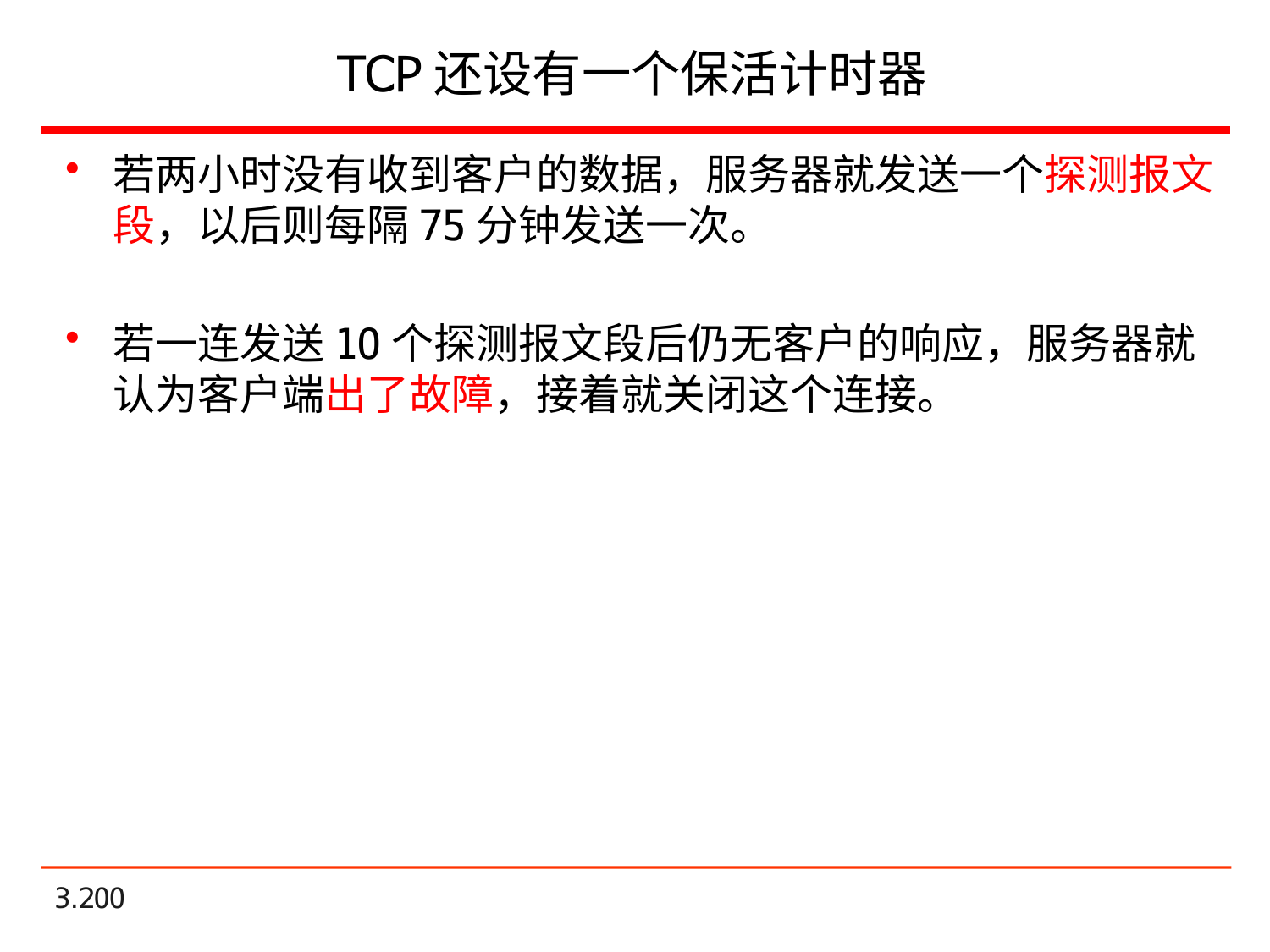

# TCP还设有一个保活计时器
若两小时没有收到客户的数据，服务器就发送一个探测报文段，以后则每隔75分钟发送一次。

若一连发送10个探测报文段后仍无客户的响应，服务器就认为客户端出了故障，接着就关闭这个连接。